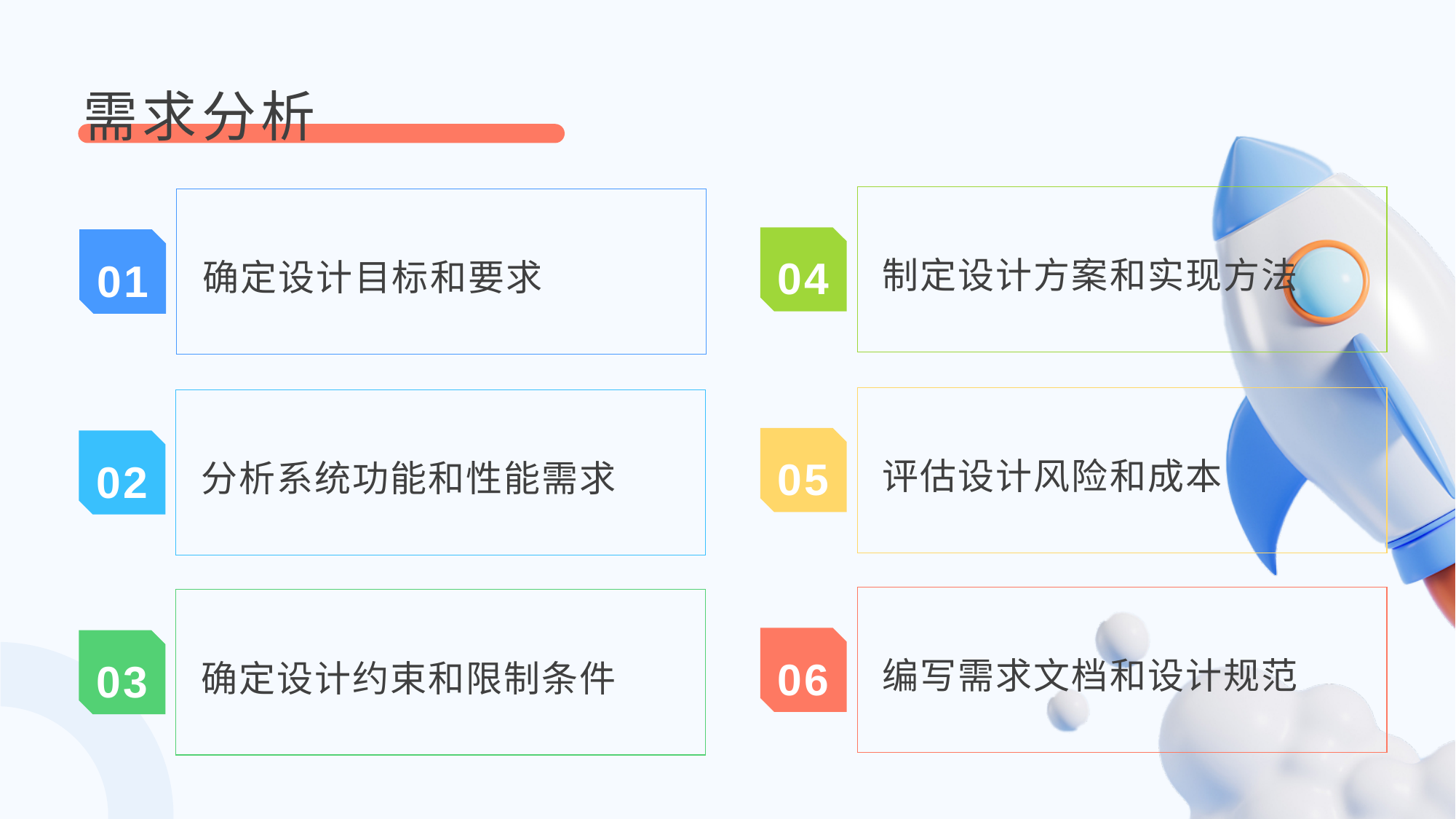

需求分析

制定设计方案和实现方法
确定设计目标和要求

04

01

评估设计风险和成本
分析系统功能和性能需求

05

02

编写需求文档和设计规范
确定设计约束和限制条件

06

03